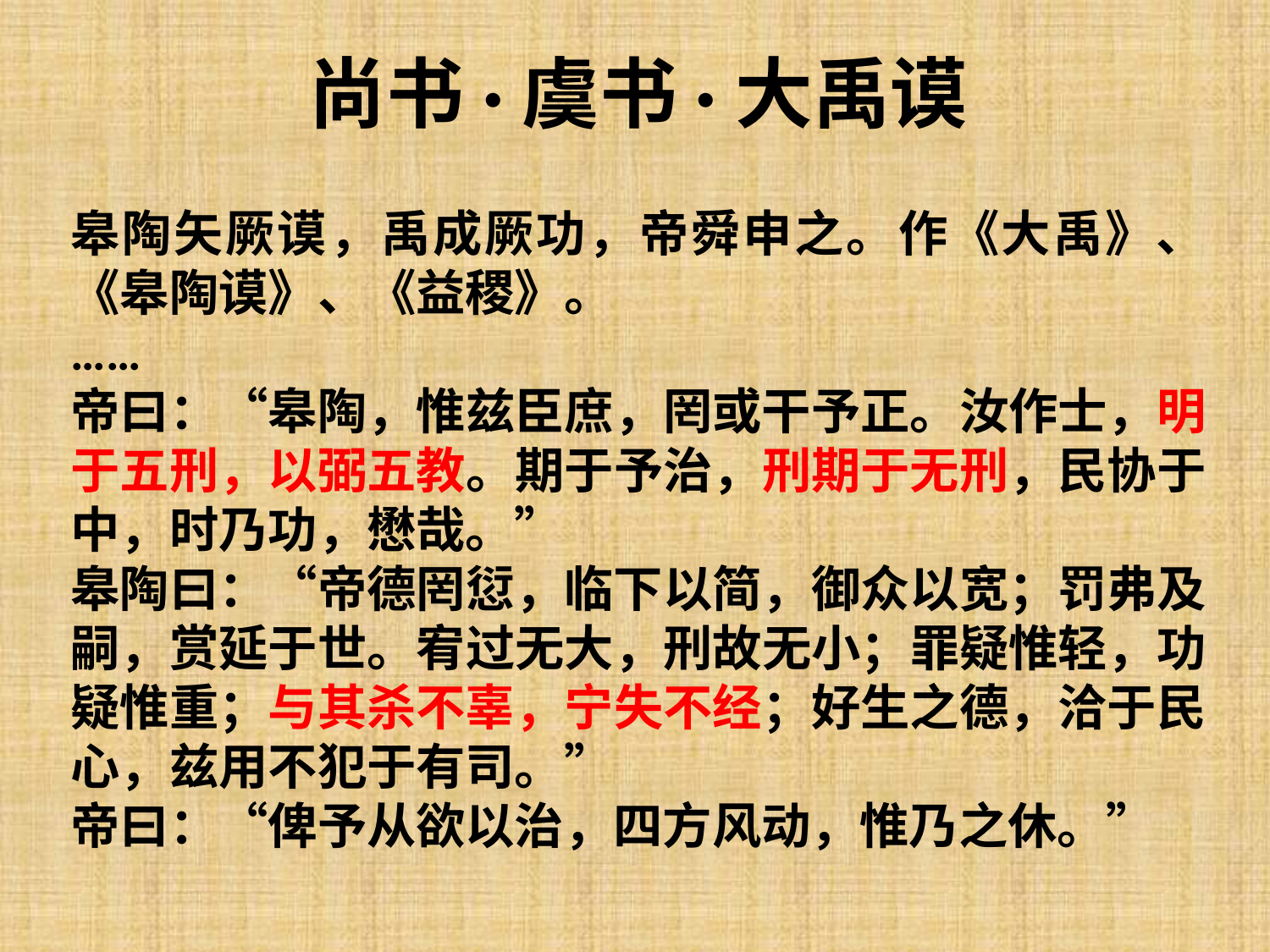

尚书·虞书·大禹谟
皋陶矢厥谟，禹成厥功，帝舜申之。作《大禹》、《皋陶谟》、《益稷》。
……
帝曰：“皋陶，惟兹臣庶，罔或干予正。汝作士，明于五刑，以弼五教。期于予治，刑期于无刑，民协于中，时乃功，懋哉。”
皋陶曰：“帝德罔愆，临下以简，御众以宽；罚弗及嗣，赏延于世。宥过无大，刑故无小；罪疑惟轻，功疑惟重；与其杀不辜，宁失不经；好生之德，洽于民心，兹用不犯于有司。”
帝曰：“俾予从欲以治，四方风动，惟乃之休。”